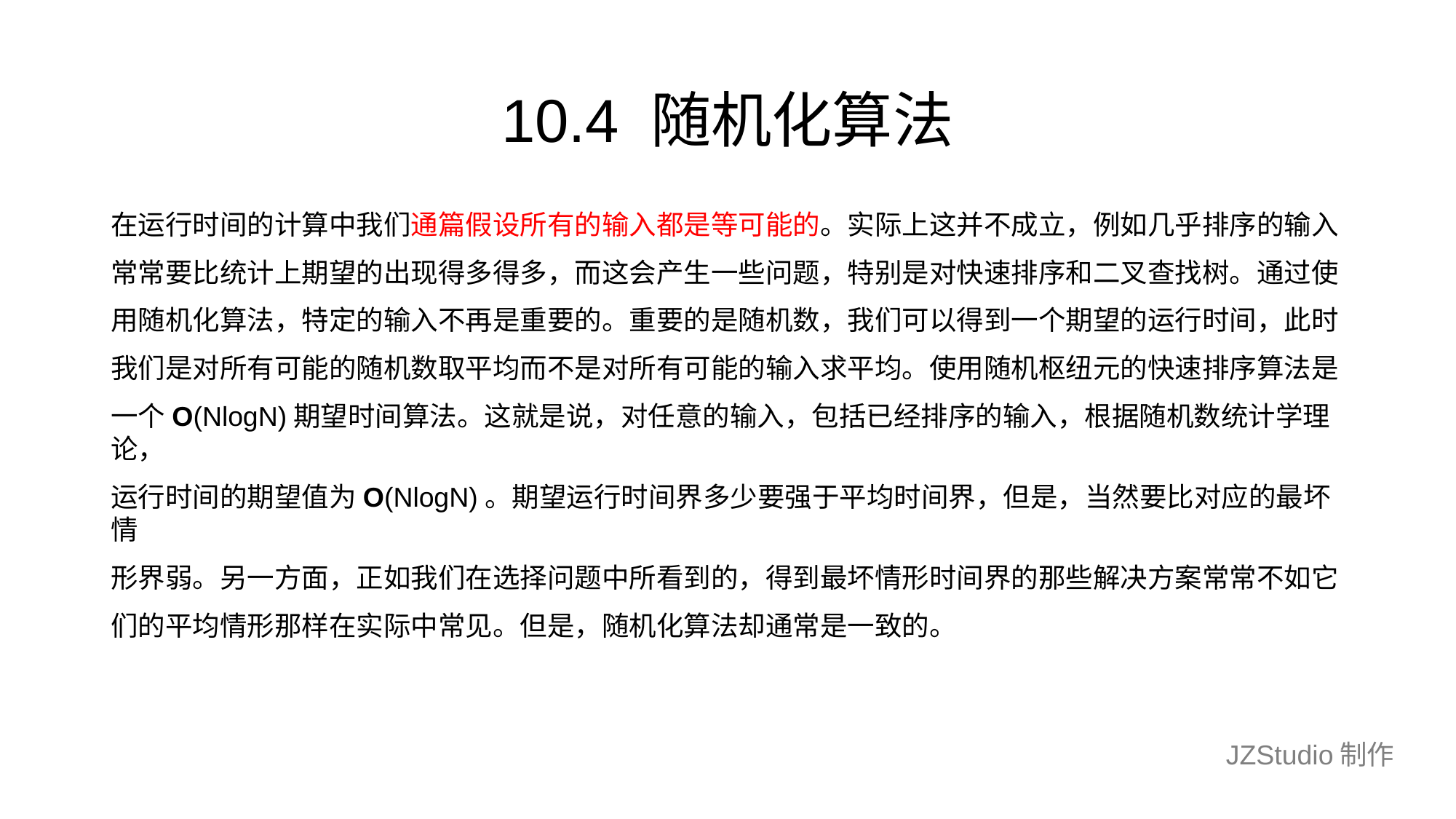

# 10.4 随机化算法
在运行时间的计算中我们通篇假设所有的输入都是等可能的。实际上这并不成立，例如几乎排序的输入
常常要比统计上期望的出现得多得多，而这会产生一些问题，特别是对快速排序和二叉查找树。通过使
用随机化算法，特定的输入不再是重要的。重要的是随机数，我们可以得到一个期望的运行时间，此时
我们是对所有可能的随机数取平均而不是对所有可能的输入求平均。使用随机枢纽元的快速排序算法是
一个O(NlogN)期望时间算法。这就是说，对任意的输入，包括已经排序的输入，根据随机数统计学理论，
运行时间的期望值为O(NlogN)。期望运行时间界多少要强于平均时间界，但是，当然要比对应的最坏情
形界弱。另一方面，正如我们在选择问题中所看到的，得到最坏情形时间界的那些解决方案常常不如它
们的平均情形那样在实际中常见。但是，随机化算法却通常是一致的。